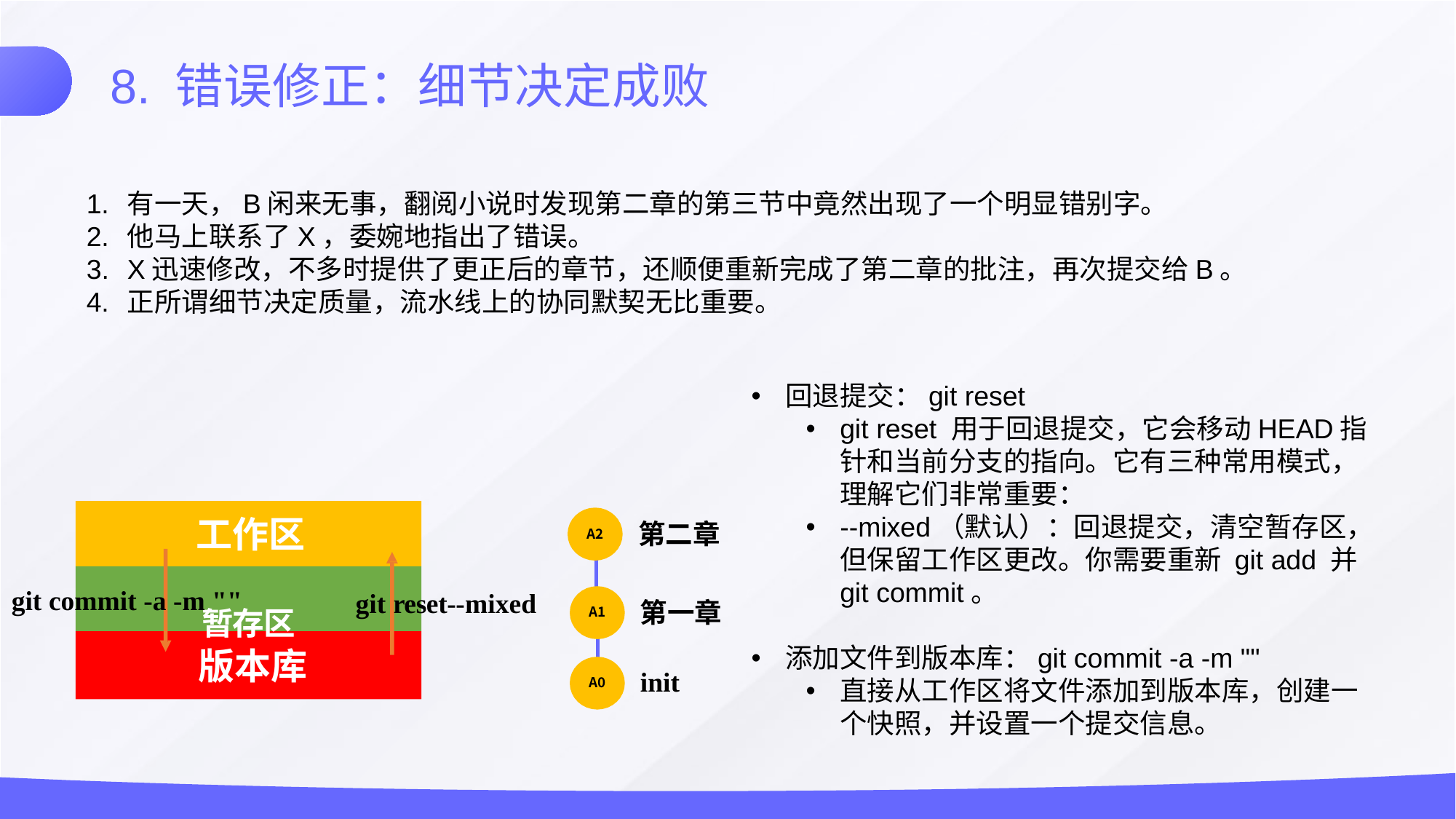

8. 错误修正：细节决定成败
有一天，B闲来无事，翻阅小说时发现第二章的第三节中竟然出现了一个明显错别字。
他马上联系了X，委婉地指出了错误。
X迅速修改，不多时提供了更正后的章节，还顺便重新完成了第二章的批注，再次提交给B。
正所谓细节决定质量，流水线上的协同默契无比重要。

回退提交：git reset
git reset 用于回退提交，它会移动HEAD指针和当前分支的指向。它有三种常用模式，理解它们非常重要：
--mixed（默认）：回退提交，清空暂存区，但保留工作区更改。你需要重新 git add 并 git commit。

添加文件到版本库：git commit -a -m ""
直接从工作区将文件添加到版本库，创建一个快照，并设置一个提交信息。

工作区
暂存区
版本库

第二章
A2

git commit -a -m ""
git reset--mixed

第一章
A1

init
A0